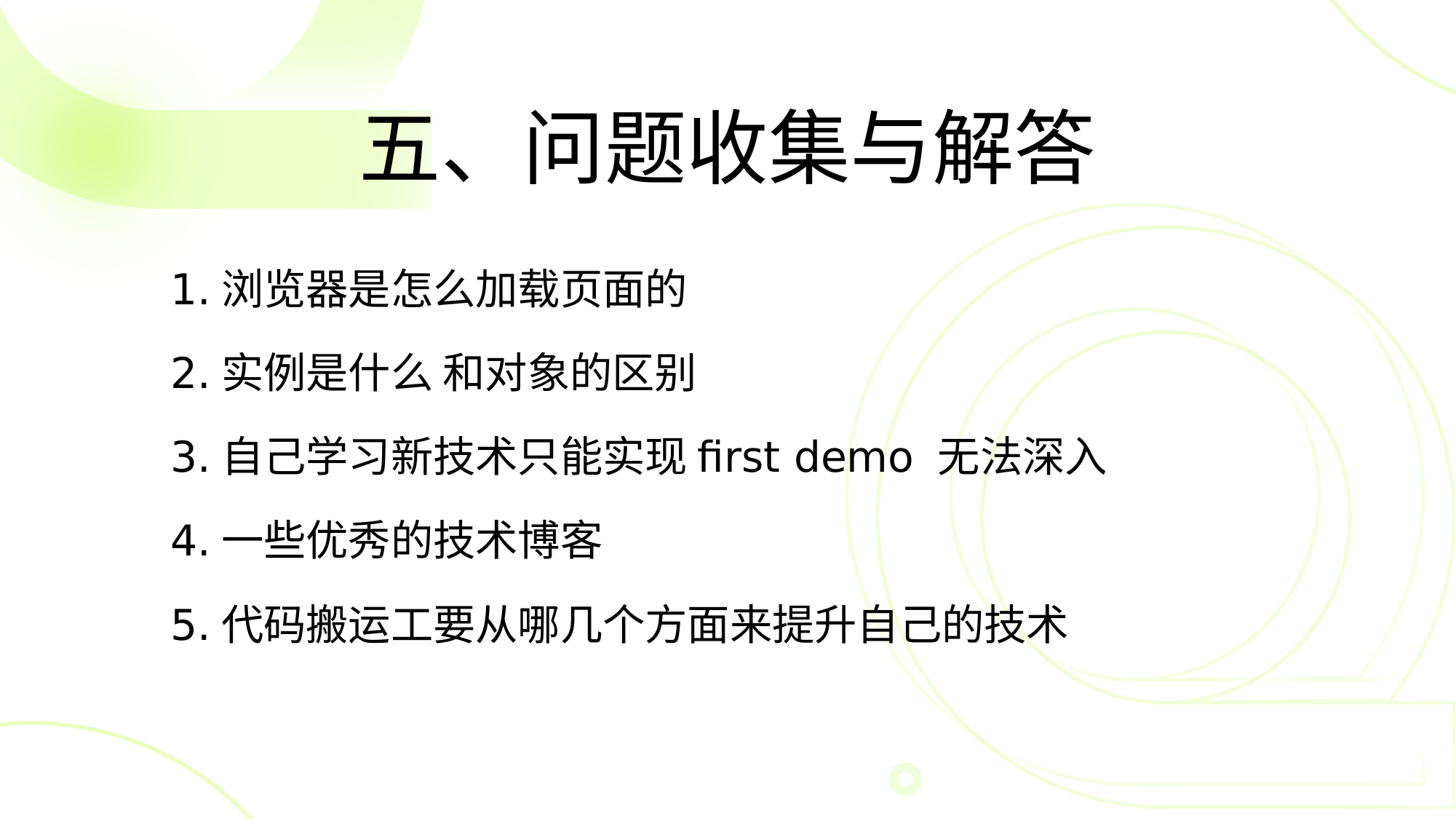

五、问题收集与解答
1.浏览器是怎么加载页面的
2.实例是什么 和对象的区别
3.自己学习新技术只能实现first demo 无法深入
4.一些优秀的技术博客
5.代码搬运工要从哪几个方面来提升自己的技术